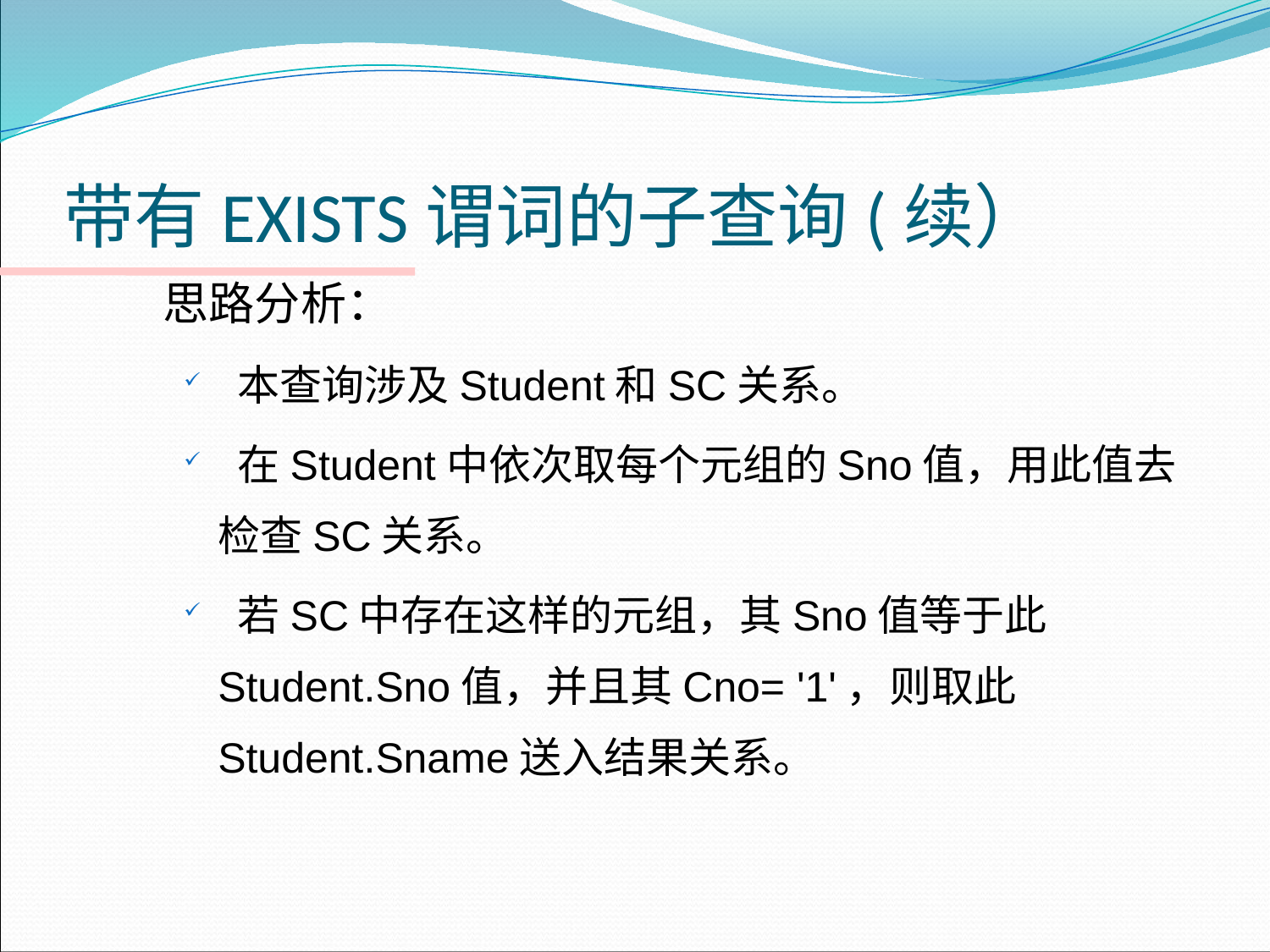

# 带有EXISTS谓词的子查询(续）
  思路分析：
 本查询涉及Student和SC关系。
 在Student中依次取每个元组的Sno值，用此值去检查SC关系。
 若SC中存在这样的元组，其Sno值等于此Student.Sno值，并且其Cno= '1'，则取此Student.Sname送入结果关系。

328